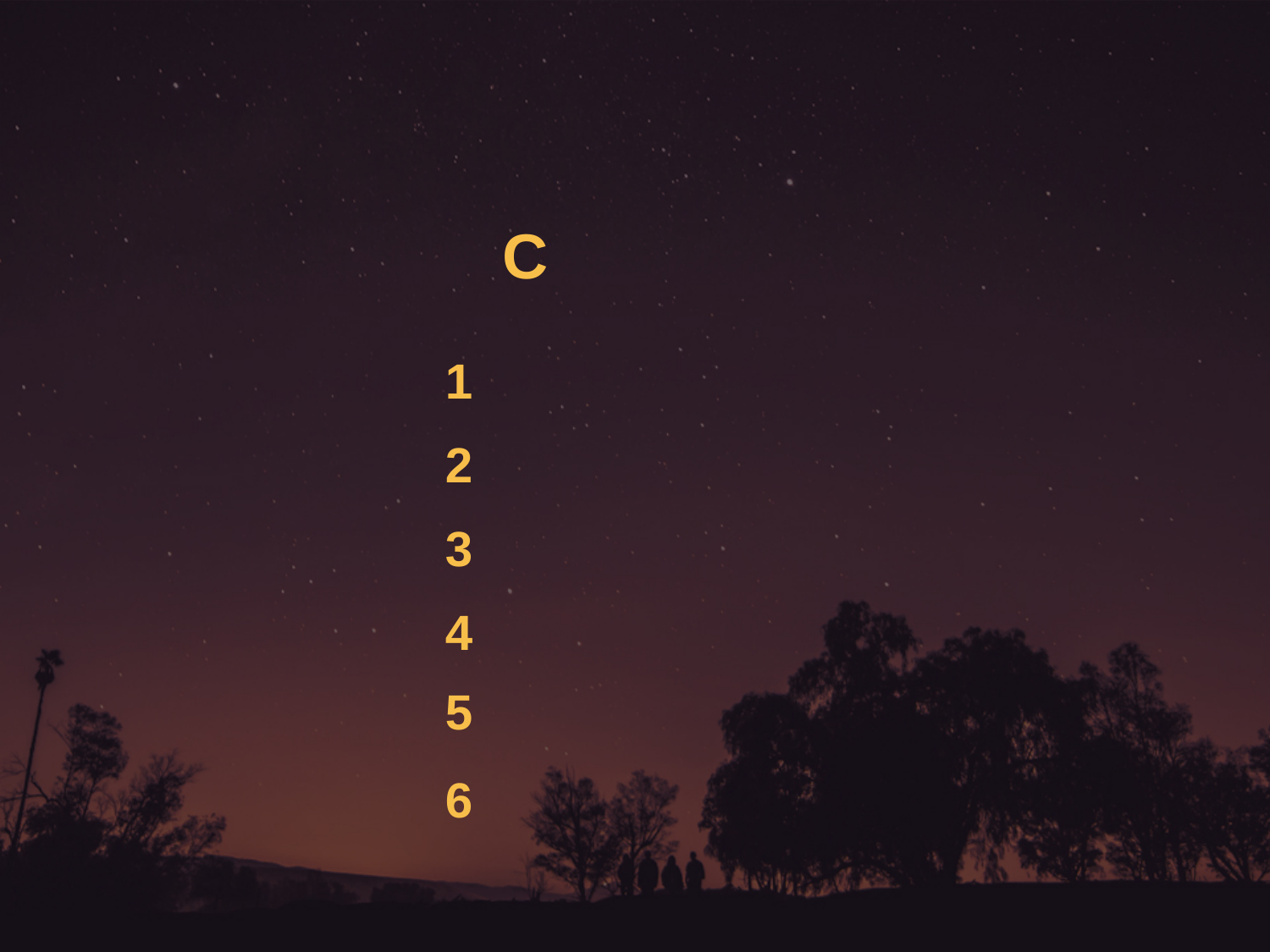

Contents
1
개발일정
2
프로그램 개요
3
DB 구조
4
프로그램 구조
5
UI및 기능
6
후기